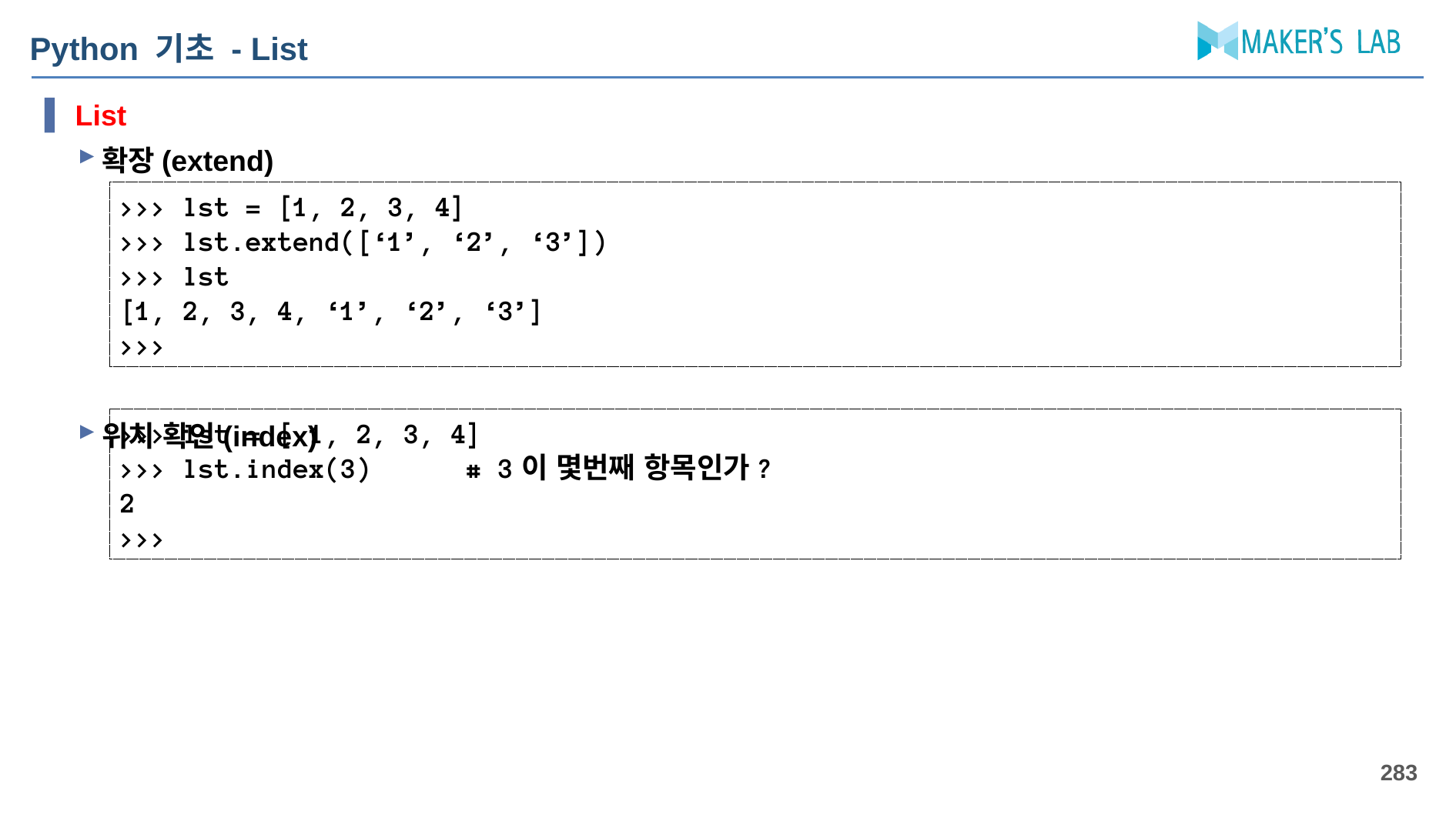

# Python 기초 - List
List
확장(extend)

위치 확인(index)
>>> lst = [1, 2, 3, 4]
>>> lst.extend([‘1’, ‘2’, ‘3’])
>>> lst
[1, 2, 3, 4, ‘1’, ‘2’, ‘3’]
>>>
>>> lst = [ 1, 2, 3, 4]
>>> lst.index(3)	# 3이 몇번째 항목인가?
2
>>>
283